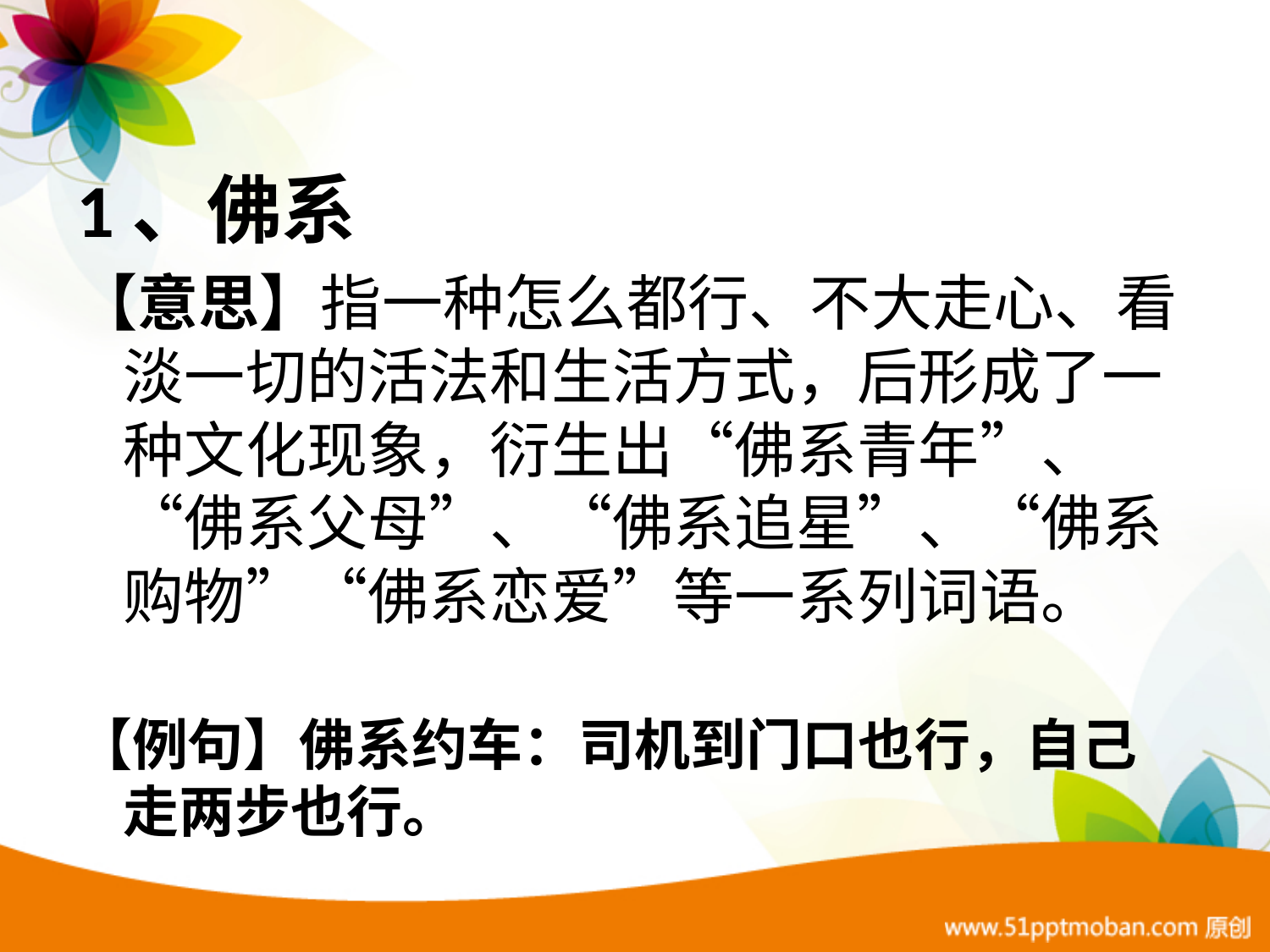

#
1、佛系
【意思】指一种怎么都行、不大走心、看淡一切的活法和生活方式，后形成了一种文化现象，衍生出“佛系青年”、“佛系父母”、“佛系追星”、“佛系购物”“佛系恋爱”等一系列词语。
【例句】佛系约车：司机到门口也行，自己走两步也行。